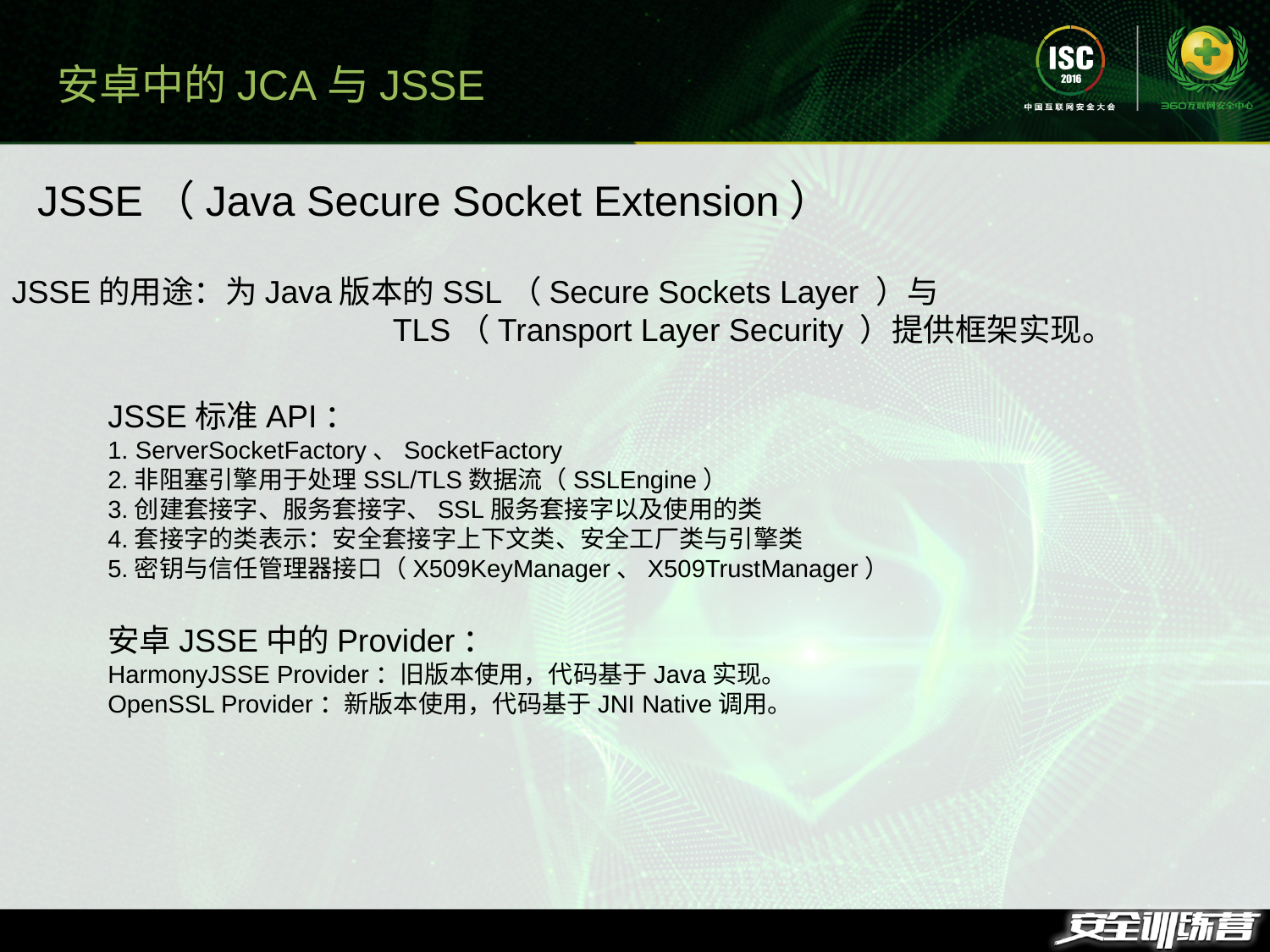

安卓中的JCA与JSSE
JSSE（Java Secure Socket Extension）
JSSE的用途：为Java版本的SSL（Secure Sockets Layer ）与
			TLS（Transport Layer Security ）提供框架实现。
JSSE标准API：
1. ServerSocketFactory、SocketFactory
2.非阻塞引擎用于处理SSL/TLS数据流（SSLEngine）
3.创建套接字、服务套接字、SSL服务套接字以及使用的类
4.套接字的类表示：安全套接字上下文类、安全工厂类与引擎类
5.密钥与信任管理器接口（X509KeyManager、X509TrustManager）

安卓JSSE中的Provider：
HarmonyJSSE Provider：旧版本使用，代码基于Java实现。
OpenSSL Provider：新版本使用，代码基于JNI Native调用。